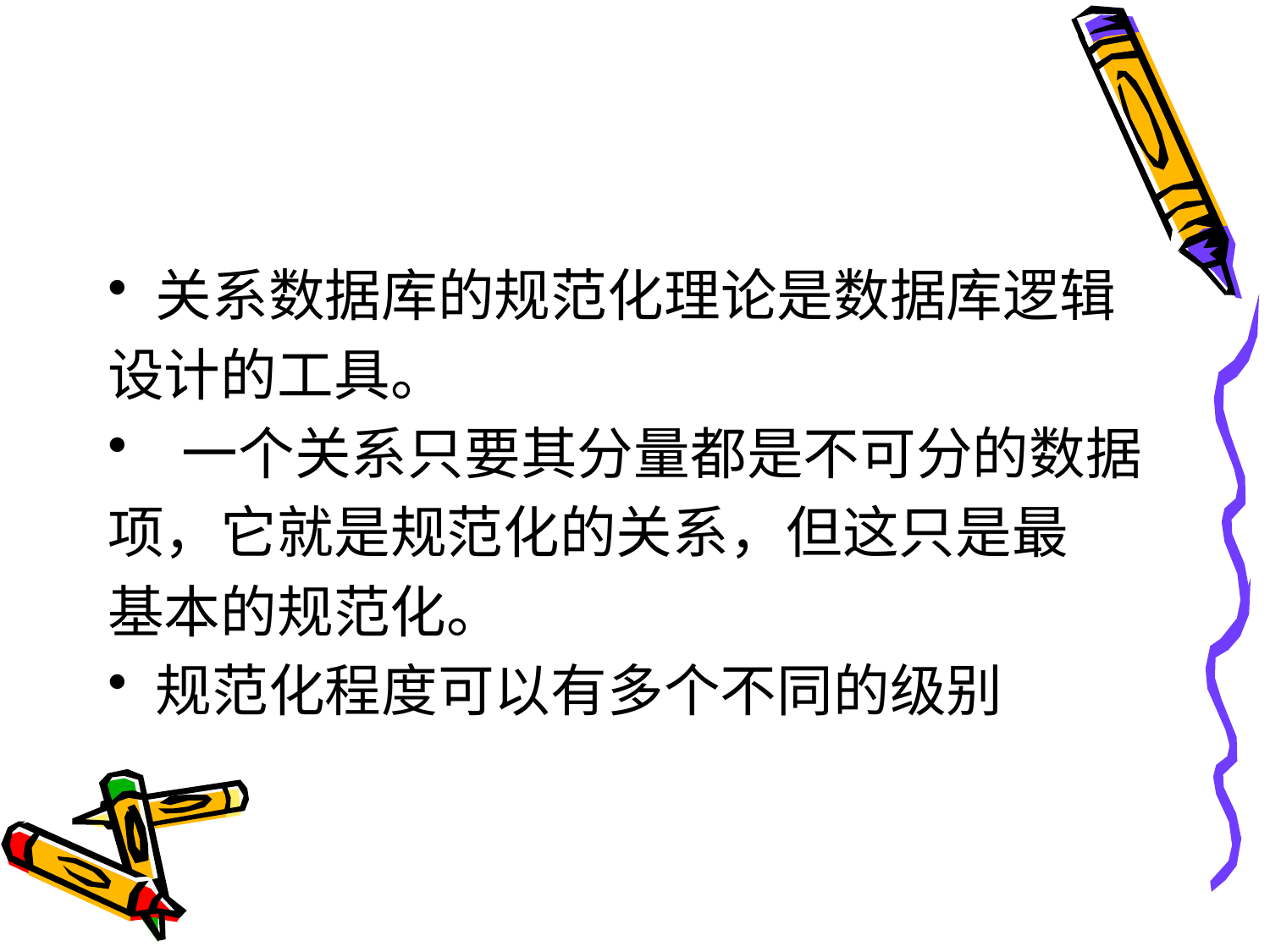

#
关系数据库的规范化理论是数据库逻辑
设计的工具。
 一个关系只要其分量都是不可分的数据
项，它就是规范化的关系，但这只是最
基本的规范化。
规范化程度可以有多个不同的级别